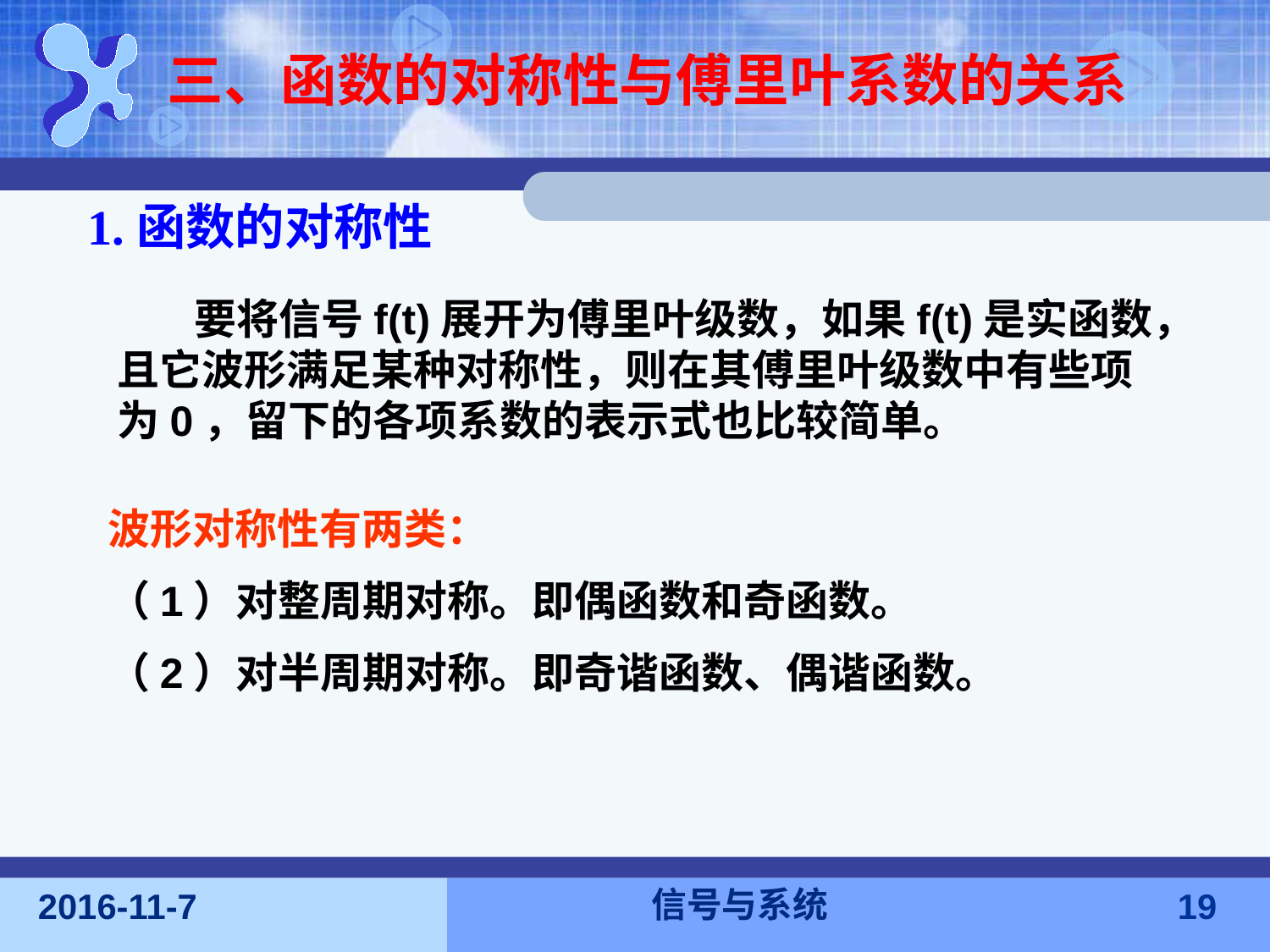

三、函数的对称性与傅里叶系数的关系
1.函数的对称性
       要将信号f(t)展开为傅里叶级数，如果f(t)是实函数，且它波形满足某种对称性，则在其傅里叶级数中有些项为0，留下的各项系数的表示式也比较简单。
波形对称性有两类：
（1）对整周期对称。即偶函数和奇函数。
（2）对半周期对称。即奇谐函数、偶谐函数。
信号与系统
2016-11-7
19